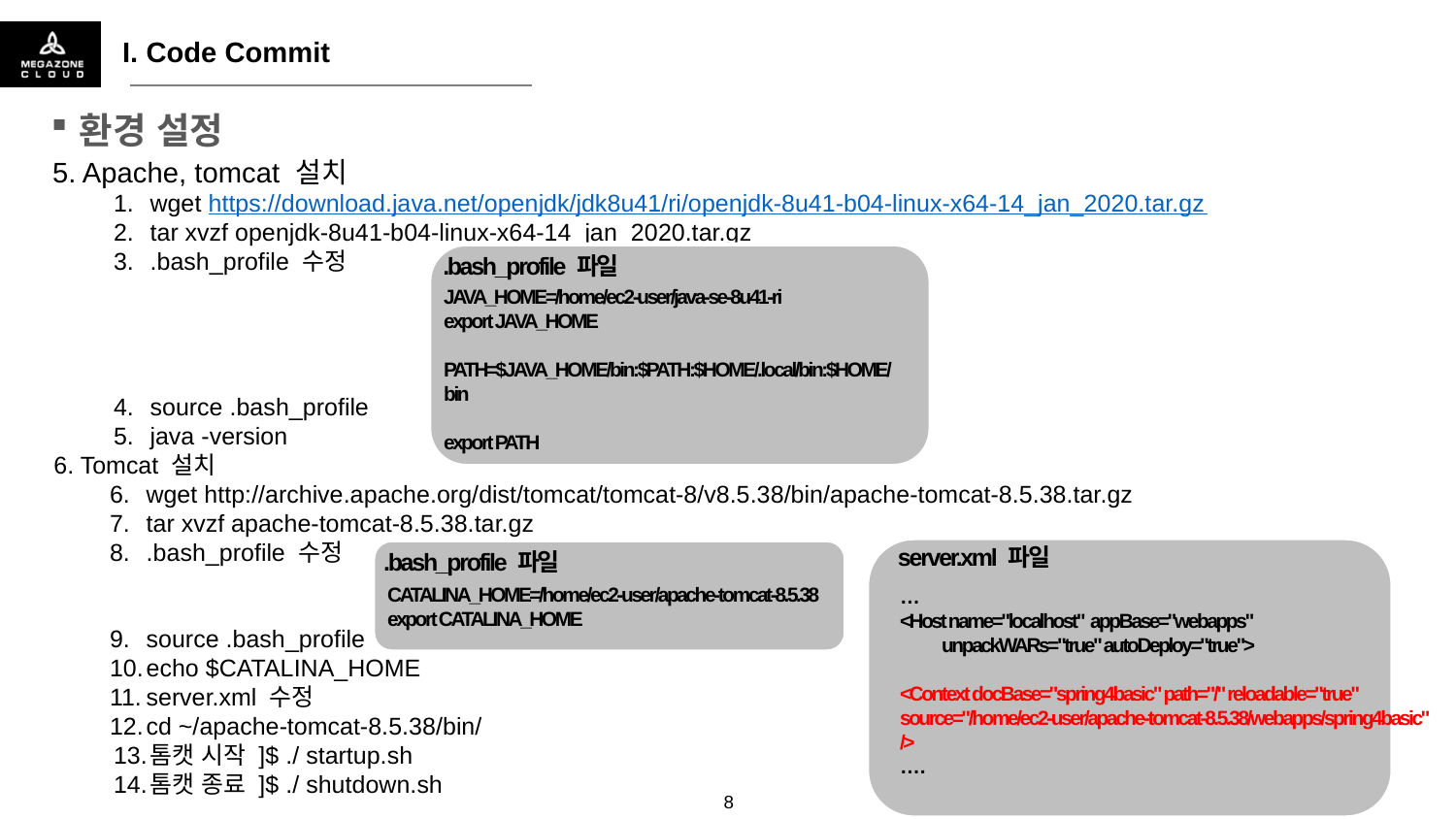

I. Code Commit
환경 설정
5. Apache, tomcat 설치
wget https://download.java.net/openjdk/jdk8u41/ri/openjdk-8u41-b04-linux-x64-14_jan_2020.tar.gz
tar xvzf openjdk-8u41-b04-linux-x64-14_jan_2020.tar.gz
.bash_profile 수정

source .bash_profile
java -version
6. Tomcat 설치
wget http://archive.apache.org/dist/tomcat/tomcat-8/v8.5.38/bin/apache-tomcat-8.5.38.tar.gz
tar xvzf apache-tomcat-8.5.38.tar.gz
.bash_profile 수정

source .bash_profile
echo $CATALINA_HOME
server.xml 수정
cd ~/apache-tomcat-8.5.38/bin/
톰캣 시작 ]$ ./ startup.sh
톰캣 종료 ]$ ./ shutdown.sh

.bash_profile 파일

JAVA_HOME=/home/ec2-user/java-se-8u41-ri
export JAVA_HOME

PATH=$JAVA_HOME/bin:$PATH:$HOME/.local/bin:$HOME/bin

export PATH
server.xml 파일
…
<Host name="localhost"  appBase="webapps"
            unpackWARs="true" autoDeploy="true">

<Context docBase="spring4basic" path="/" reloadable="true" source="/home/ec2-user/apache-tomcat-8.5.38/webapps/spring4basic"/>
….
.bash_profile 파일

CATALINA_HOME=/home/ec2-user/apache-tomcat-8.5.38
export CATALINA_HOME
8